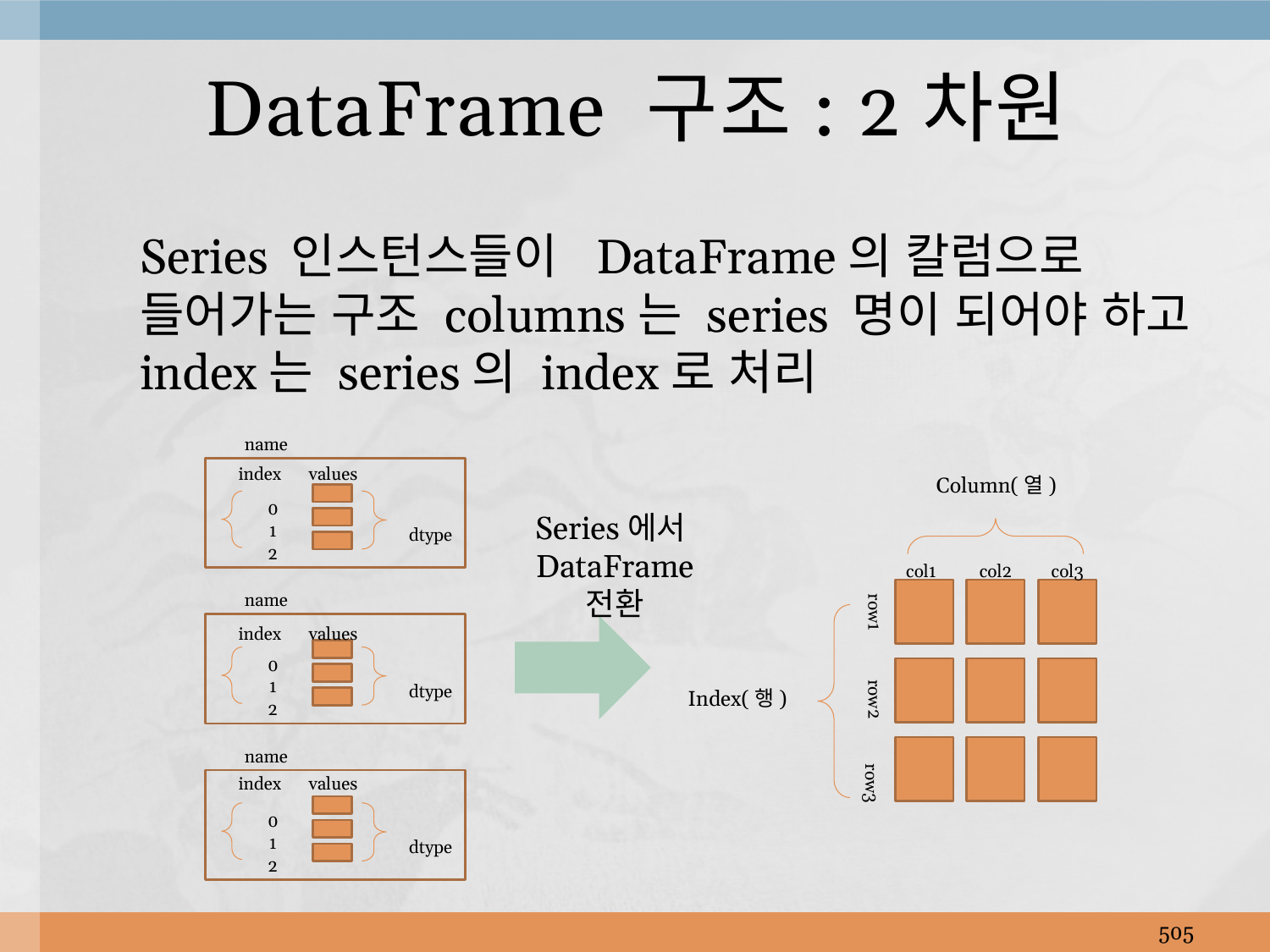

# DataFrame 구조: 2차원
Series 인스턴스들이  DataFrame의 칼럼으로 들어가는 구조 columns는 series 명이 되어야 하고 index는 series의 index로 처리
name
values
index

0

1
dtype

2

name

values
index

0

1
dtype

2
name
values
index

0

1
dtype

2

Column(열)
col1
col2
col3

row1

row2
Index(행)

row3
Series에서
DataFrame 전환

505